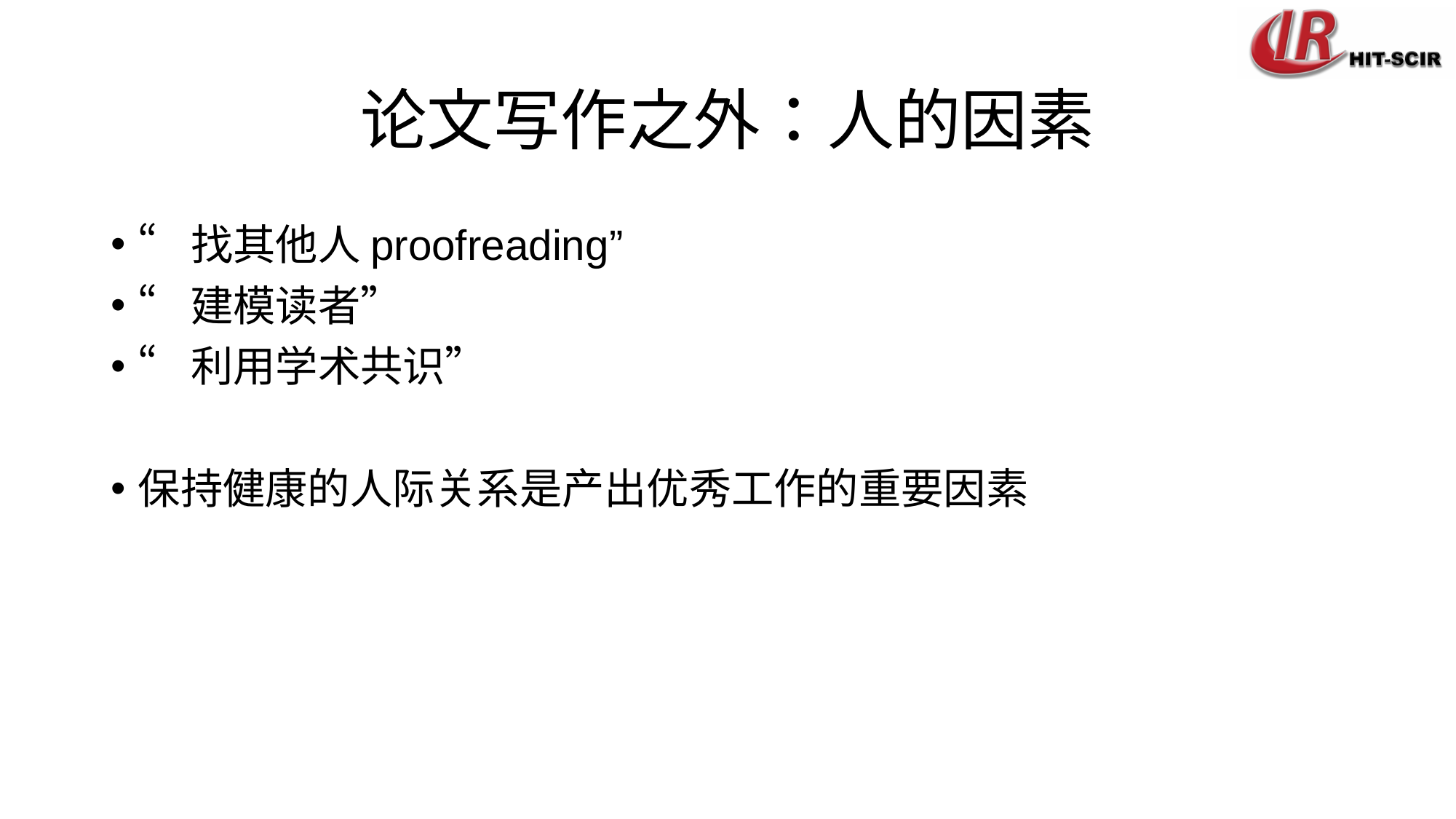

# 论文写作之外：人的因素
“找其他人proofreading”
“建模读者”
“利用学术共识”

保持健康的人际关系是产出优秀工作的重要因素